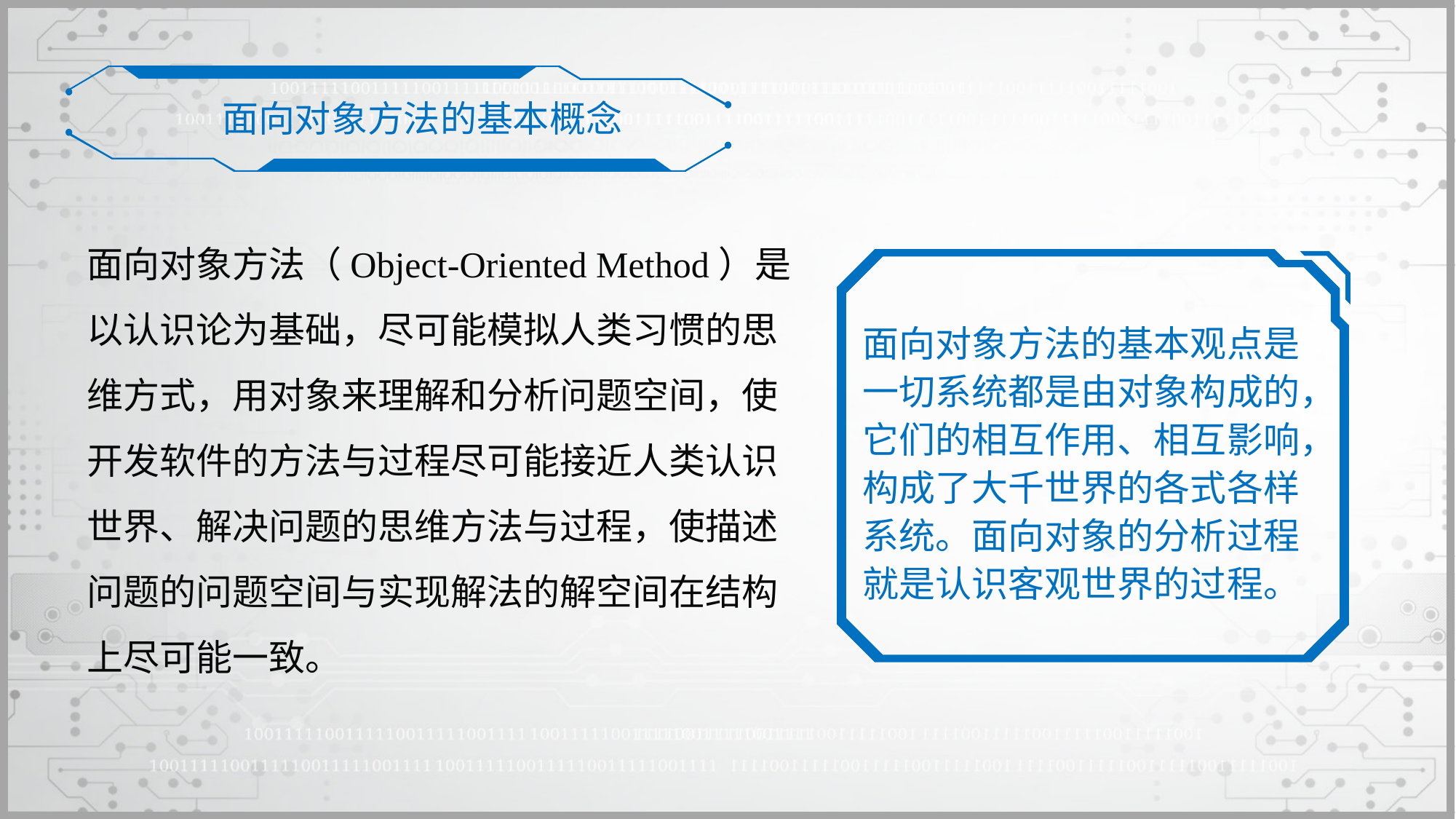

面向对象方法的基本概念
面向对象方法（Object-Oriented Method）是以认识论为基础，尽可能模拟人类习惯的思维方式，用对象来理解和分析问题空间，使开发软件的方法与过程尽可能接近人类认识世界、解决问题的思维方法与过程，使描述问题的问题空间与实现解法的解空间在结构上尽可能一致。

面向对象方法的基本观点是一切系统都是由对象构成的，它们的相互作用、相互影响，构成了大千世界的各式各样系统。面向对象的分析过程就是认识客观世界的过程。